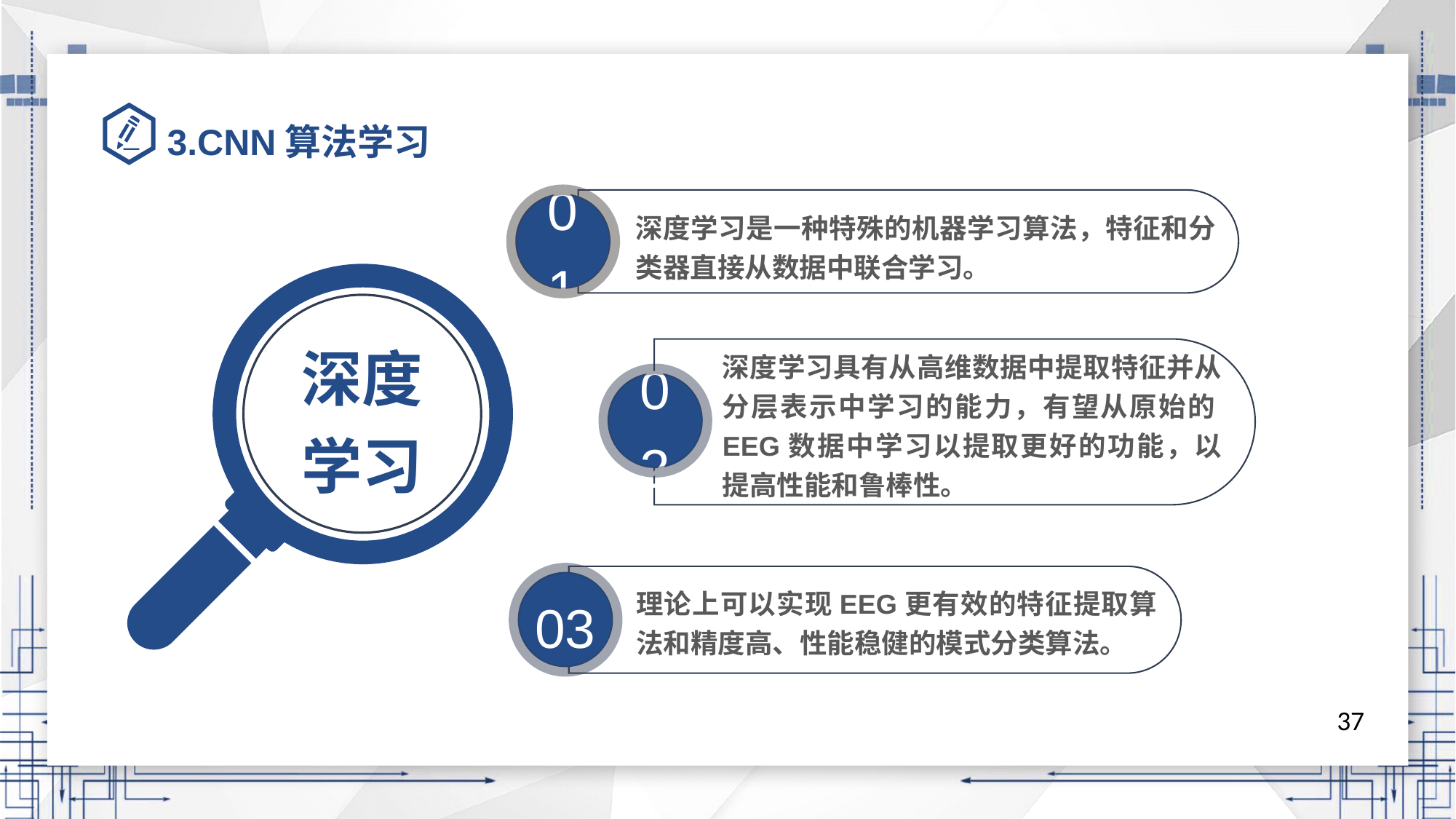

# 3.CNN算法学习

01
深度学习是一种特殊的机器学习算法，特征和分类器直接从数据中联合学习。

深度学习

深度学习具有从高维数据中提取特征并从分层表示中学习的能力，有望从原始的EEG数据中学习以提取更好的功能，以提高性能和鲁棒性。

02

03
理论上可以实现EEG更有效的特征提取算法和精度高、性能稳健的模式分类算法。
37